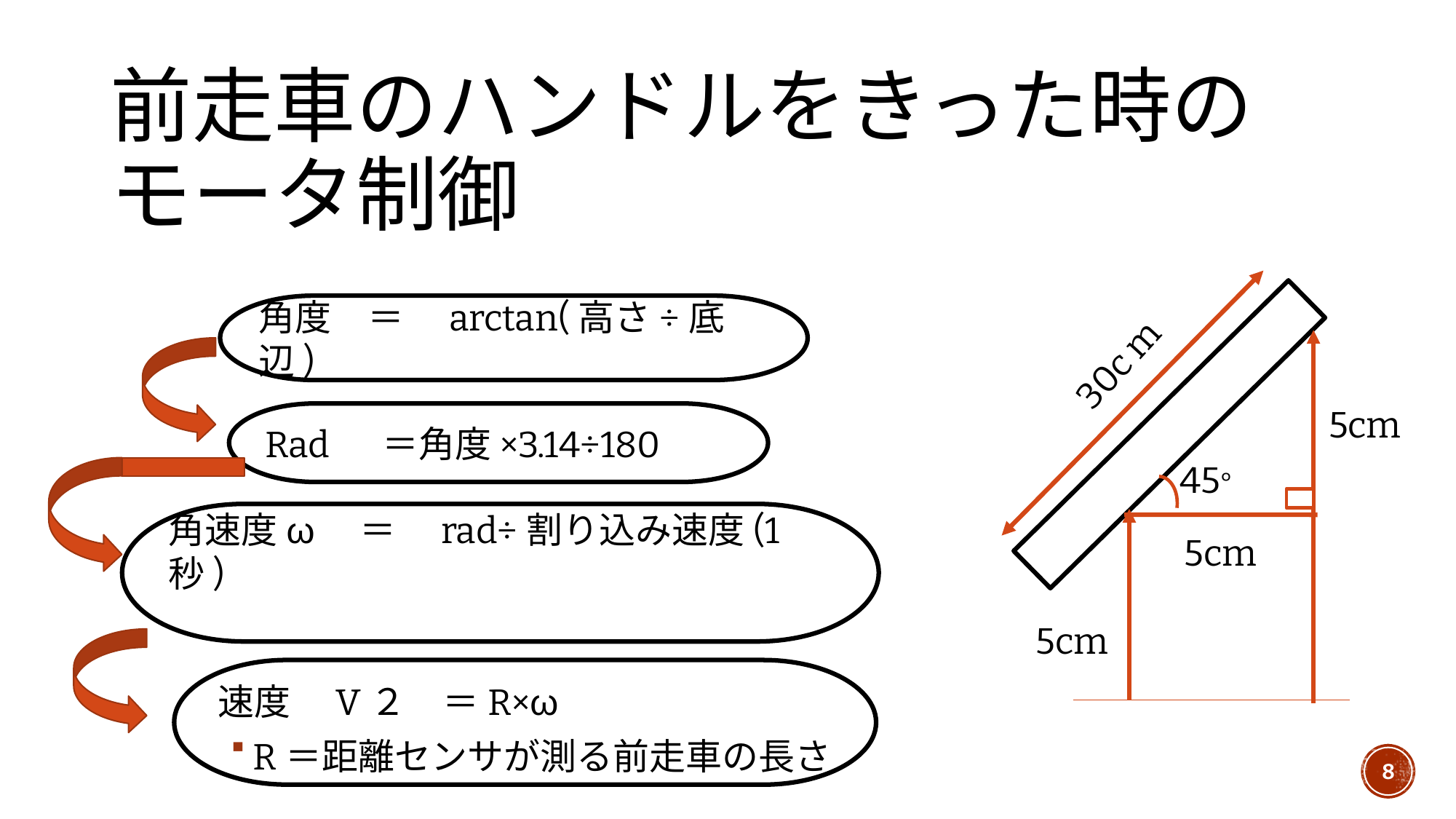

# 前走車のハンドルをきった時のモータ制御
角度　＝　arctan(高さ÷底辺)
30c m

5cm
Rad 　＝角度×3.14÷180

45°

角速度ω　＝　rad÷割り込み速度(1秒)

      5cm
5cm

速度　V２　＝R×ω

R＝距離センサが測る前走車の長さ
8